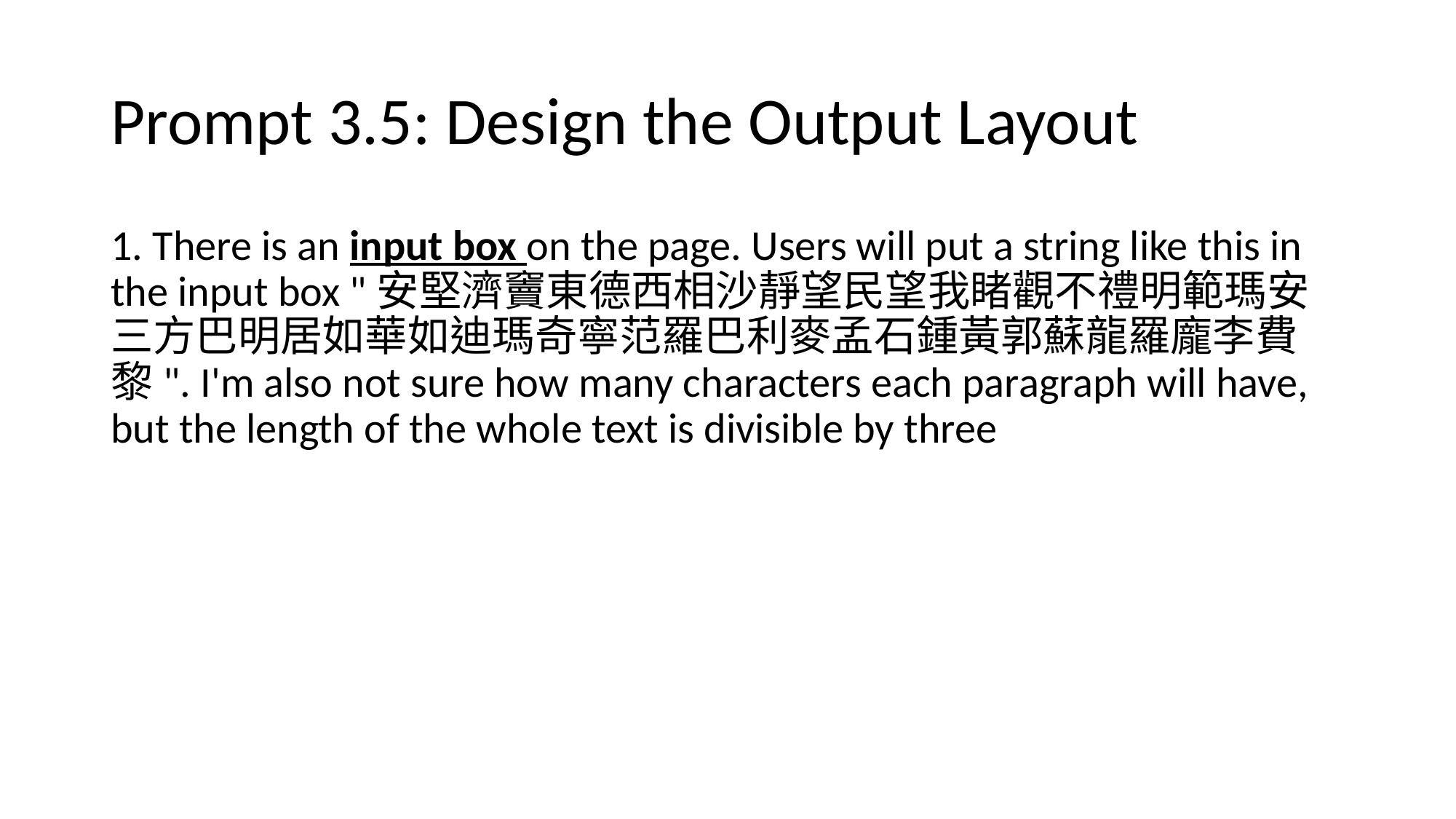

# Prompt 3.5: Design the Output Layout
1. There is an input box on the page. Users will put a string like this in the input box "安堅濟竇東德西相沙靜望民望我睹觀不禮明範瑪安三方巴明居如華如迪瑪奇寧范羅巴利麥孟石鍾黃郭蘇龍羅龐李費黎". I'm also not sure how many characters each paragraph will have, but the length of the whole text is divisible by three